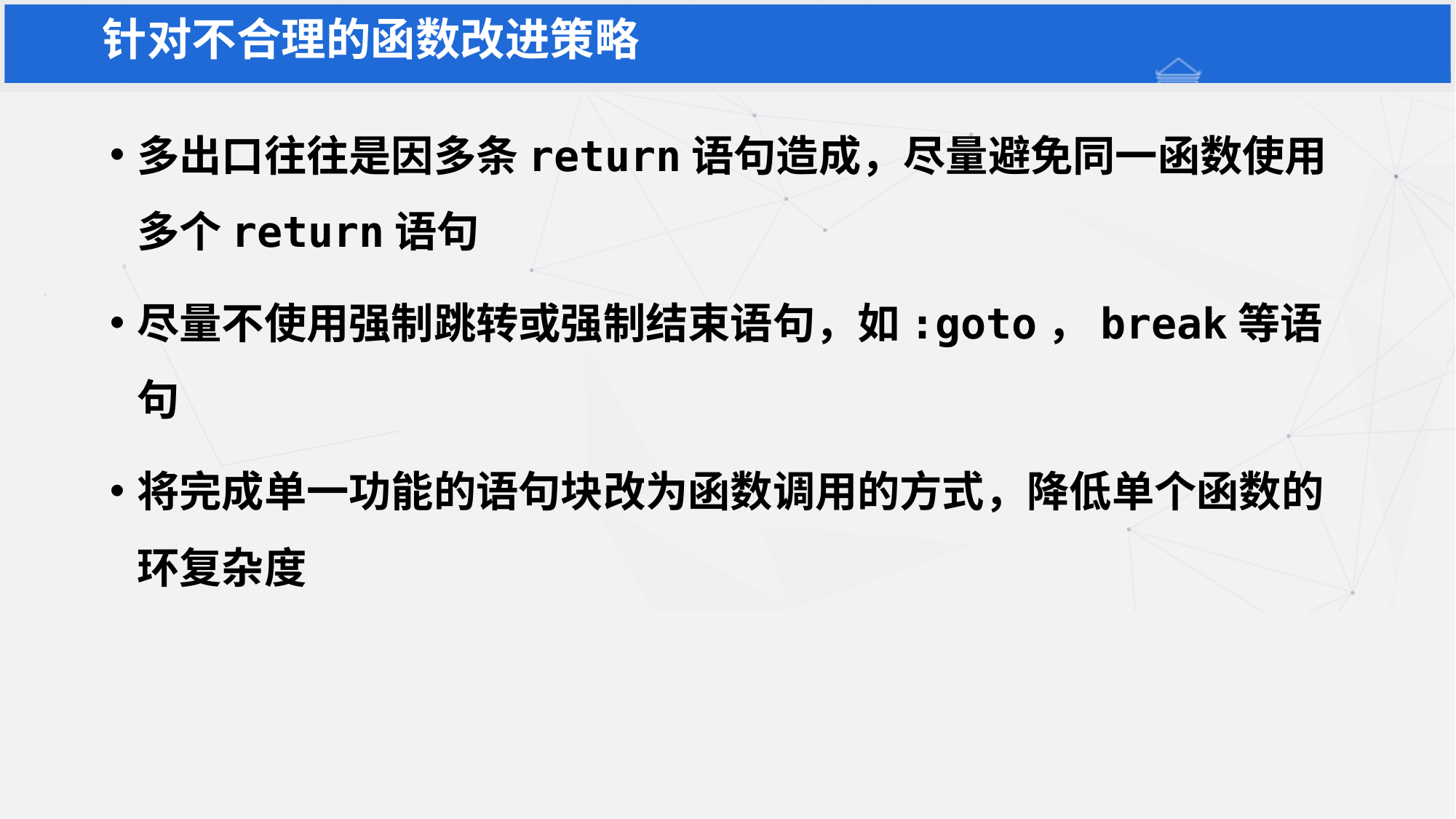

针对不合理的函数改进策略
多出口往往是因多条return语句造成，尽量避免同一函数使用多个return语句
尽量不使用强制跳转或强制结束语句，如:goto，break等语句
将完成单一功能的语句块改为函数调用的方式，降低单个函数的环复杂度